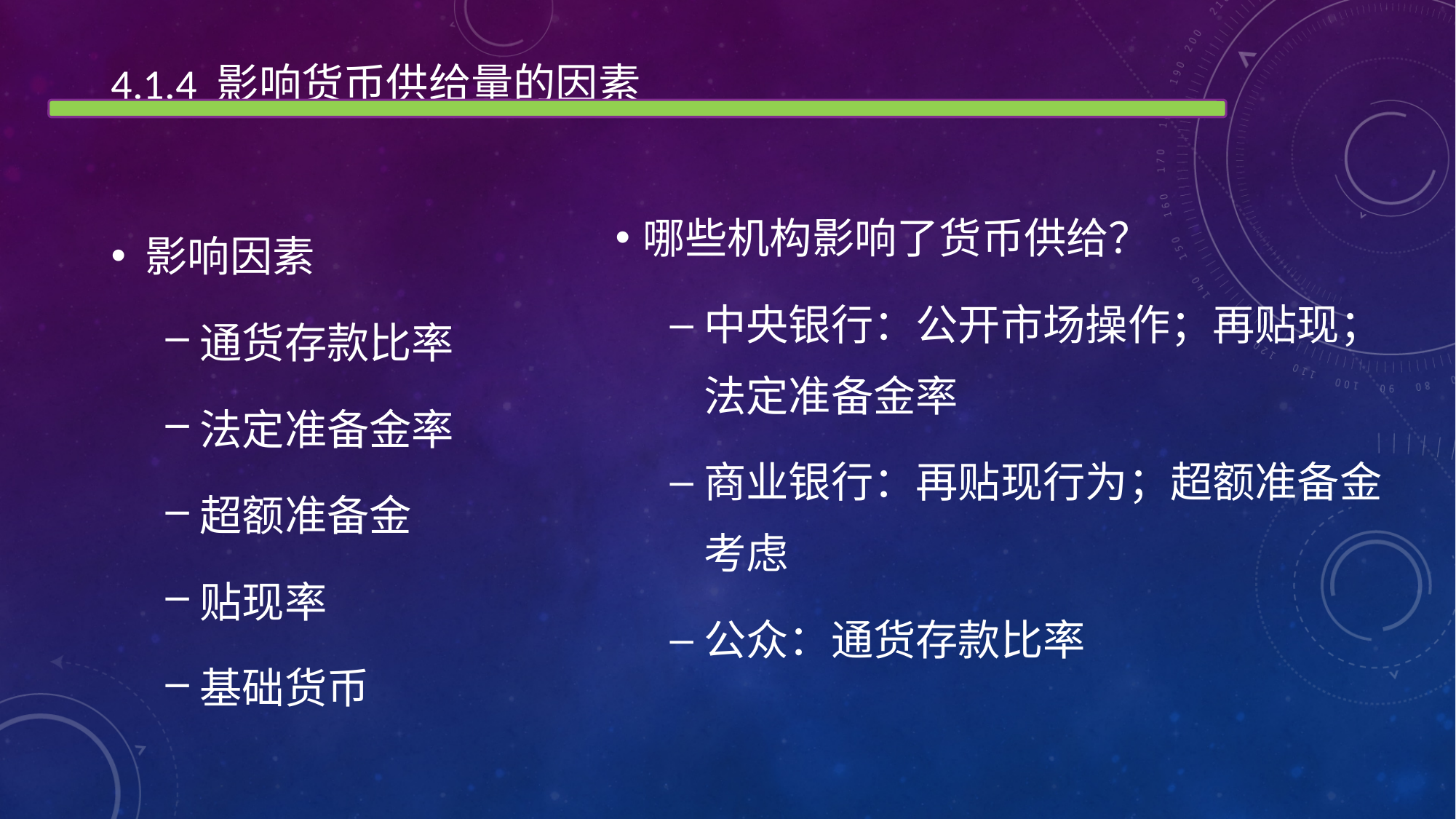

4.1.4 影响货币供给量的因素

影响因素
通货存款比率
法定准备金率
超额准备金
贴现率
基础货币

哪些机构影响了货币供给？
中央银行：公开市场操作；再贴现；法定准备金率
商业银行：再贴现行为；超额准备金考虑
公众：通货存款比率